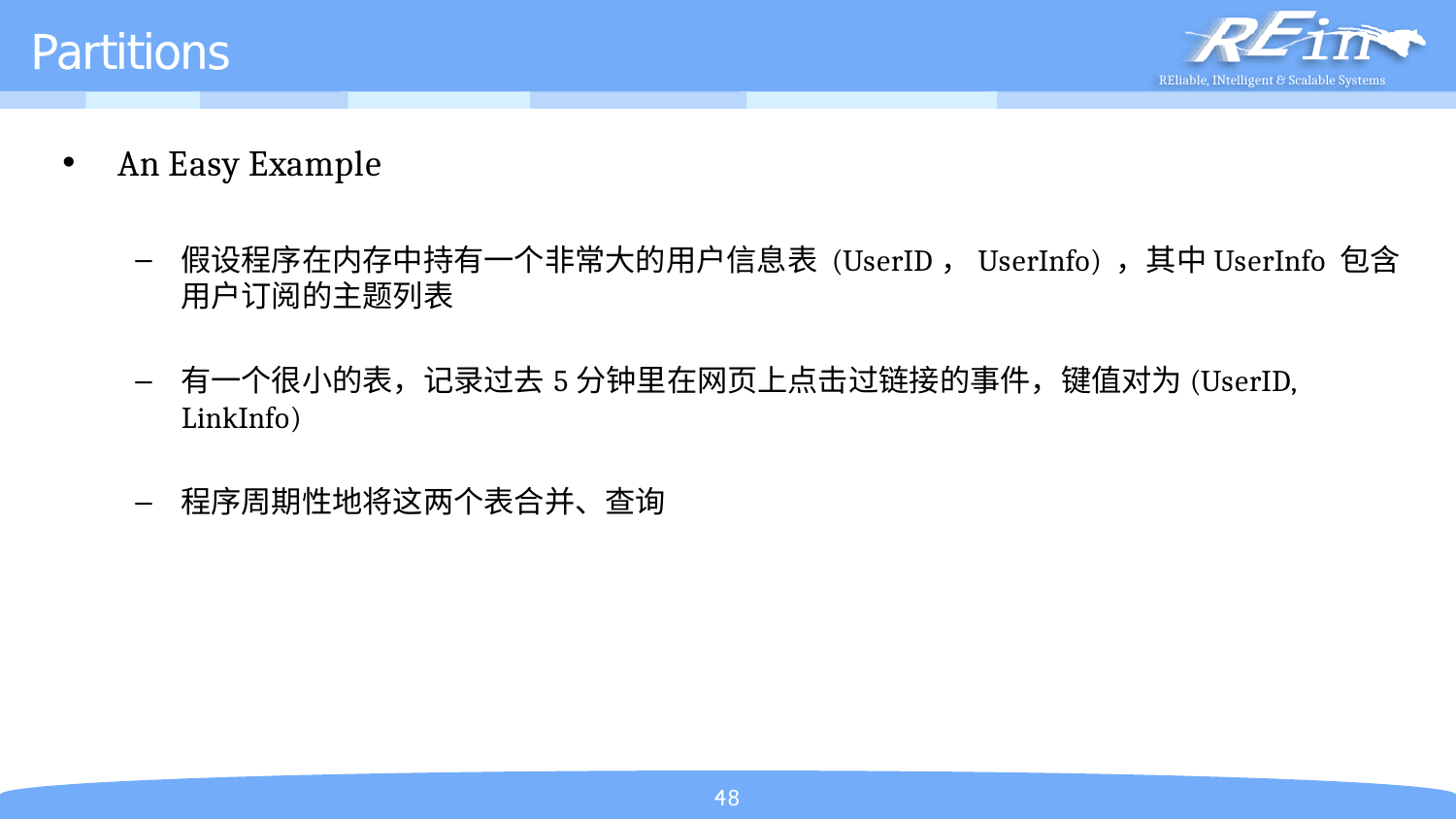

# Partitions
An Easy Example

假设程序在内存中持有一个非常大的用户信息表 (UserID，UserInfo) ，其中UserInfo 包含用户订阅的主题列表

有一个很小的表，记录过去5分钟里在网页上点击过链接的事件，键值对为(UserID, LinkInfo)

程序周期性地将这两个表合并、查询

48